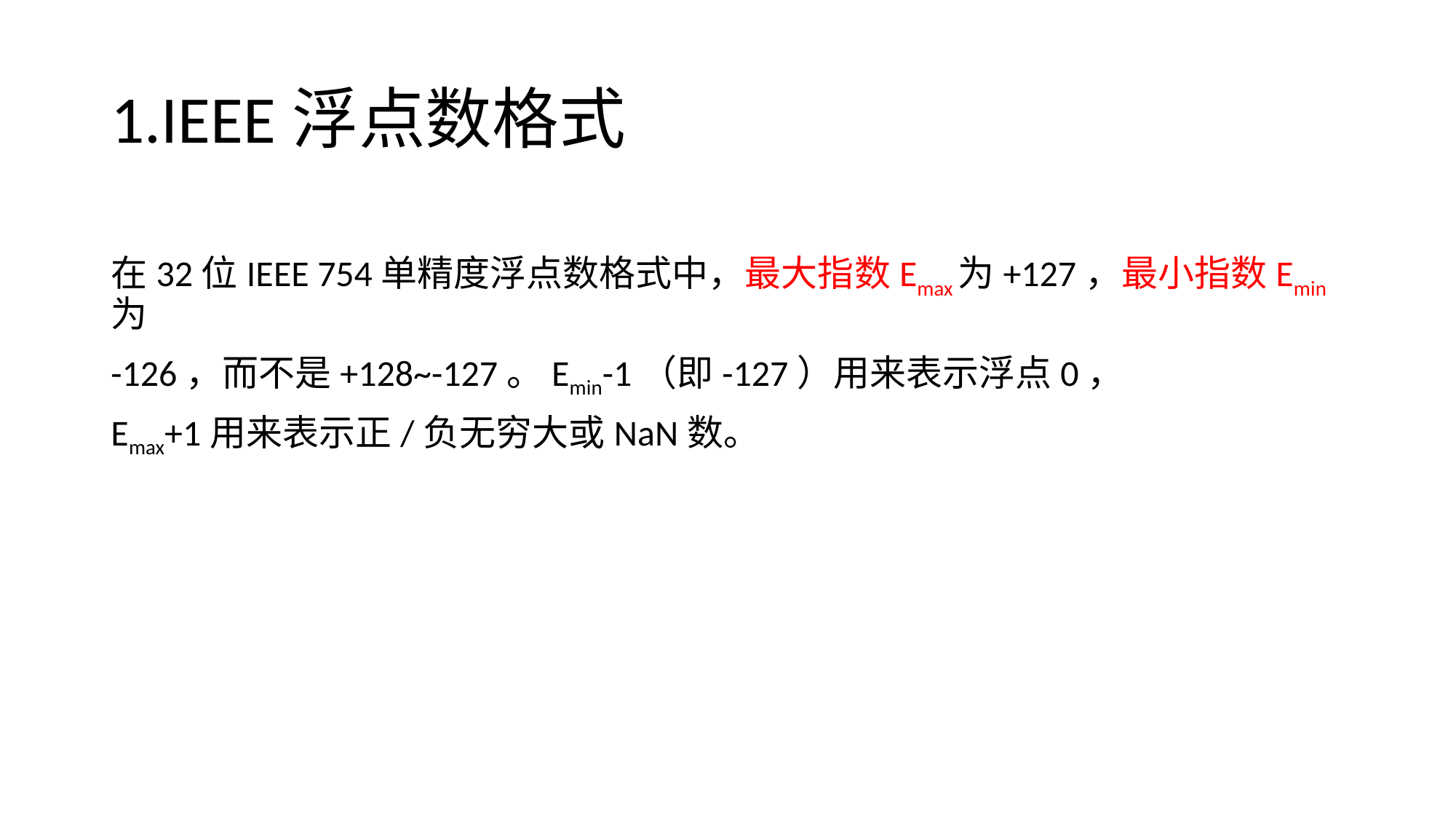

# 1.IEEE浮点数格式

在32位IEEE 754单精度浮点数格式中，最大指数Emax为+127，最小指数Emin为
-126，而不是+128~-127。Emin-1（即-127）用来表示浮点0，
Emax+1用来表示正/负无穷大或NaN数。